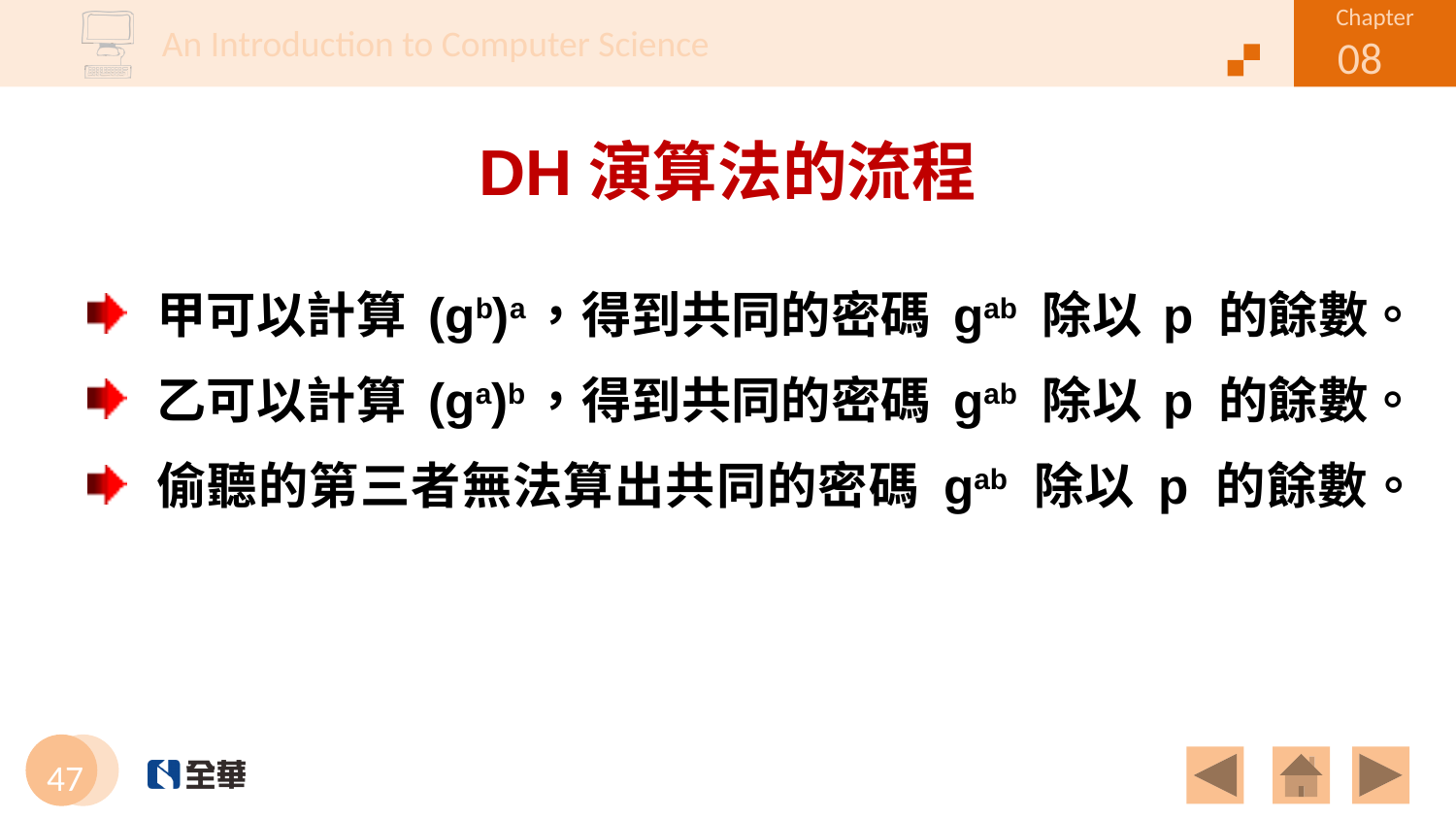

# DH演算法的流程
甲可以計算 (gb)a，得到共同的密碼 gab 除以 p 的餘數。
乙可以計算 (ga)b，得到共同的密碼 gab 除以 p 的餘數。
偷聽的第三者無法算出共同的密碼 gab 除以 p 的餘數。